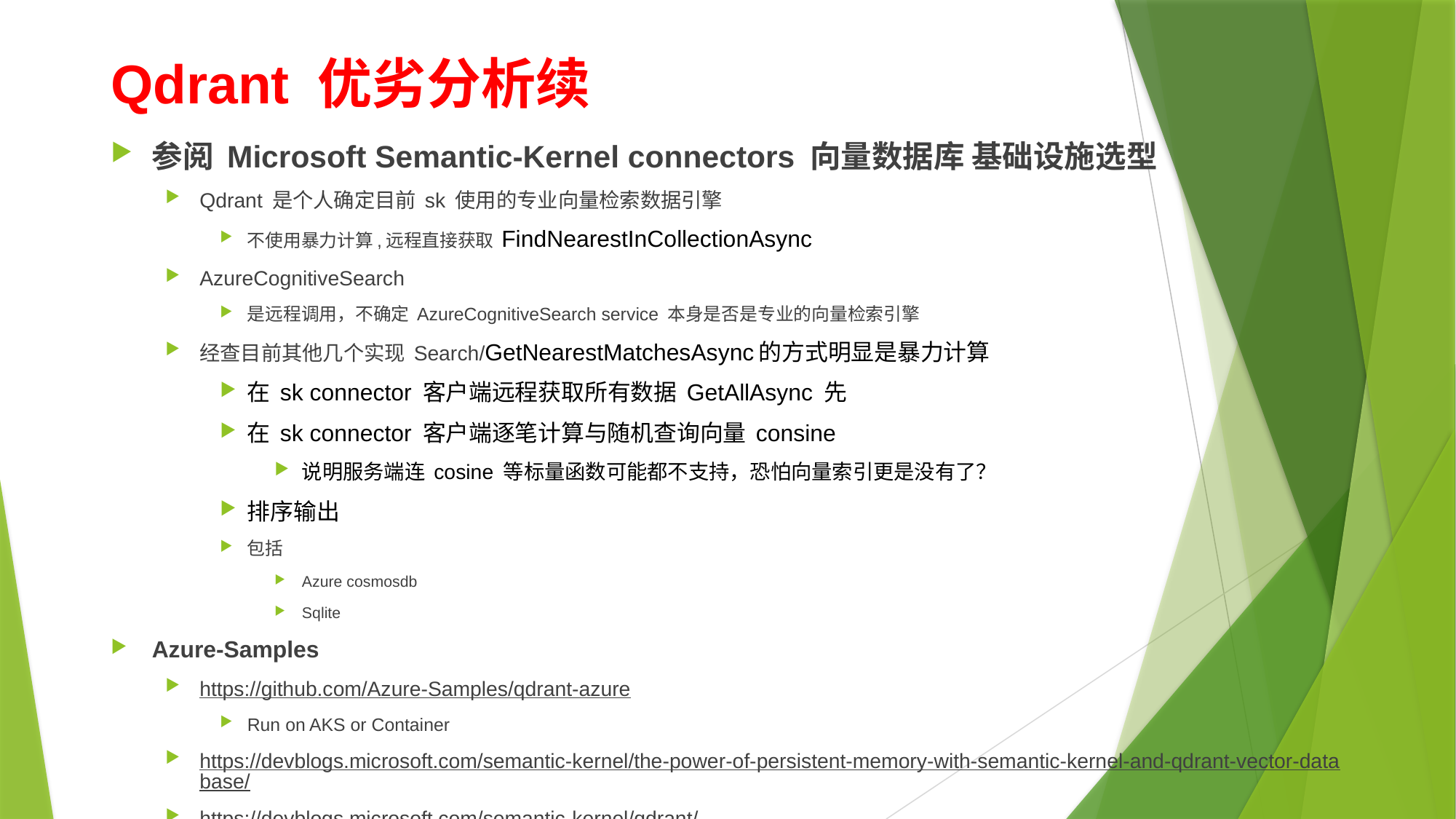

# Qdrant 优劣分析续
参阅 Microsoft Semantic-Kernel connectors 向量数据库 基础设施选型
Qdrant 是个人确定目前 sk 使用的专业向量检索数据引擎
不使用暴力计算,远程直接获取 FindNearestInCollectionAsync
AzureCognitiveSearch
是远程调用，不确定 AzureCognitiveSearch service 本身是否是专业的向量检索引擎
经查目前其他几个实现 Search/GetNearestMatchesAsync的方式明显是暴力计算
在 sk connector 客户端远程获取所有数据 GetAllAsync 先
在 sk connector 客户端逐笔计算与随机查询向量 consine
说明服务端连 cosine 等标量函数可能都不支持，恐怕向量索引更是没有了？
排序输出
包括
Azure cosmosdb
Sqlite
Azure-Samples
https://github.com/Azure-Samples/qdrant-azure
Run on AKS or Container
https://devblogs.microsoft.com/semantic-kernel/the-power-of-persistent-memory-with-semantic-kernel-and-qdrant-vector-database/
https://devblogs.microsoft.com/semantic-kernel/qdrant/